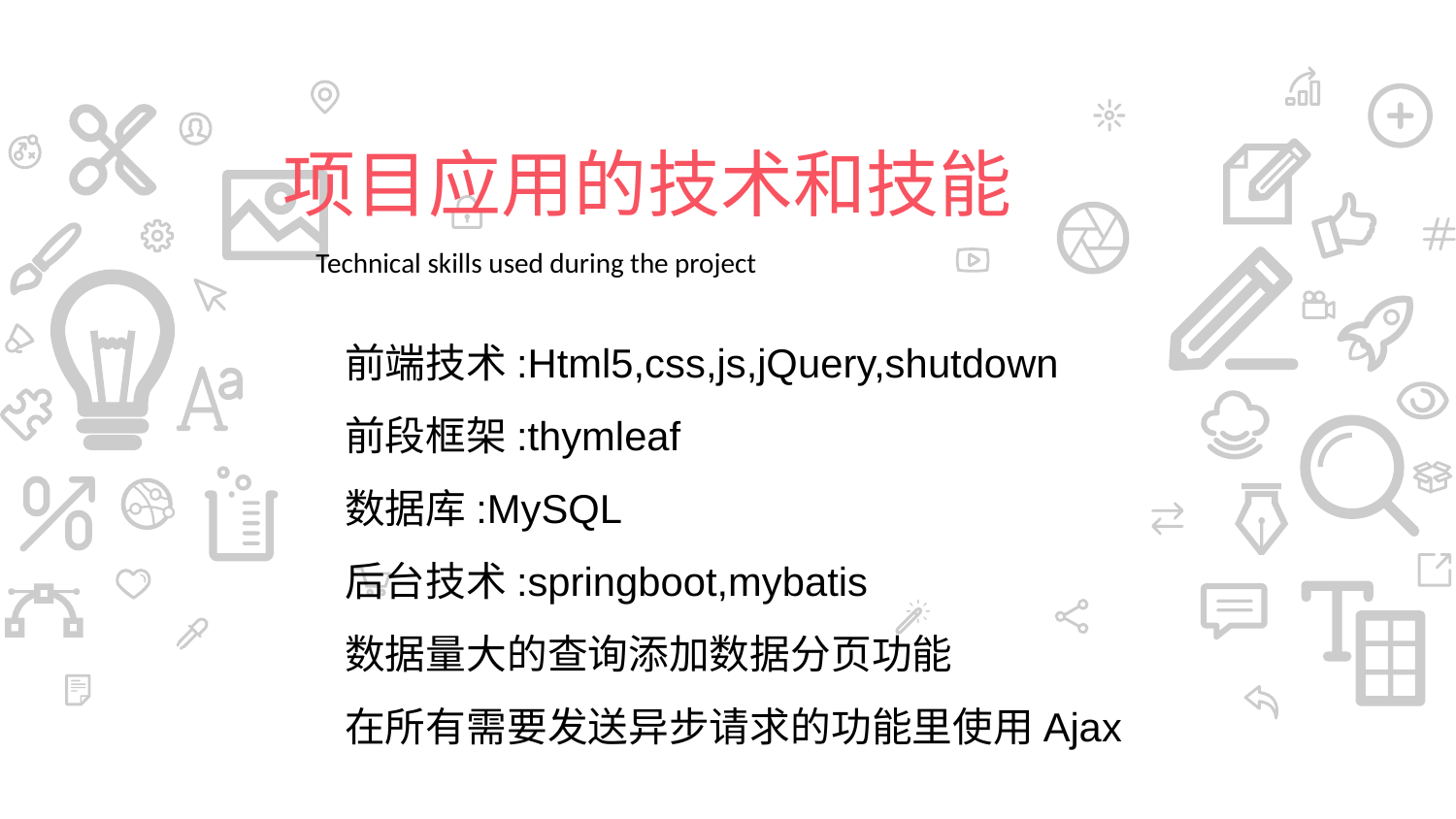

项目应用的技术和技能

Technical skills used during the project
前端技术:Html5,css,js,jQuery,shutdown
前段框架:thymleaf
数据库:MySQL
后台技术:springboot,mybatis
数据量大的查询添加数据分页功能
在所有需要发送异步请求的功能里使用Ajax